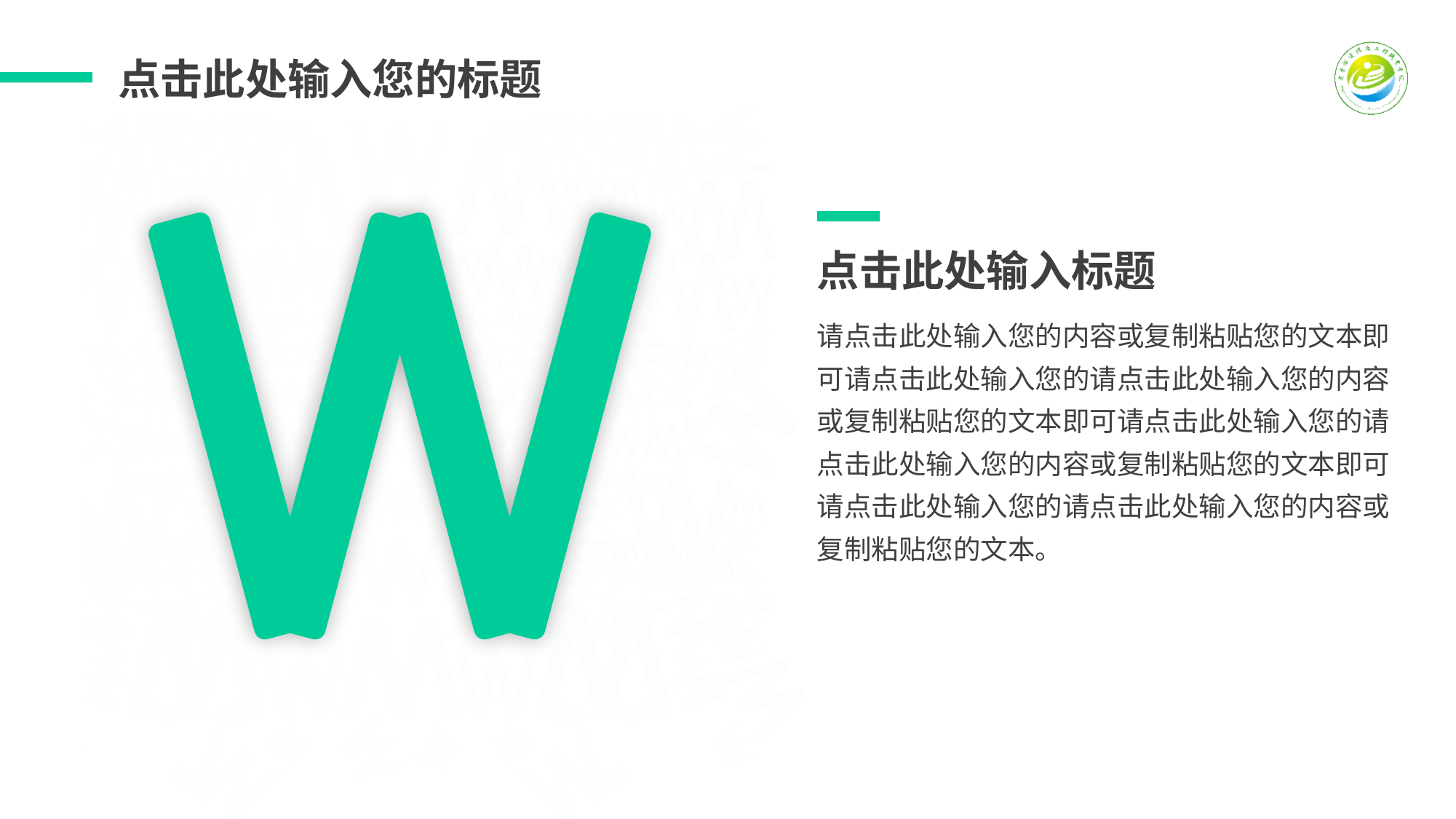

点击此处输入您的标题
点击此处输入标题
请点击此处输入您的内容或复制粘贴您的文本即可请点击此处输入您的请点击此处输入您的内容或复制粘贴您的文本即可请点击此处输入您的请点击此处输入您的内容或复制粘贴您的文本即可请点击此处输入您的请点击此处输入您的内容或复制粘贴您的文本。